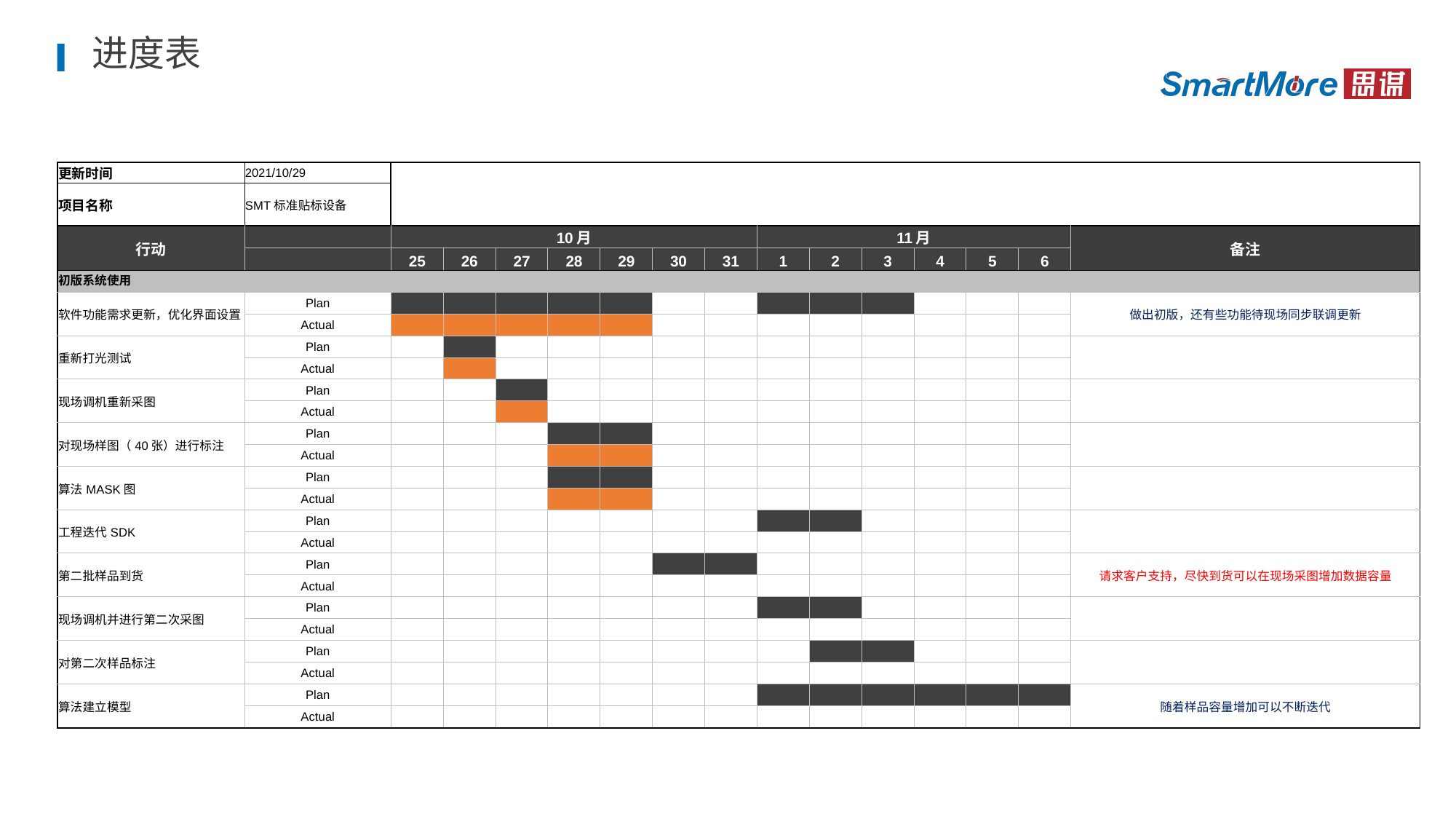

进度表
| 更新时间 | 2021/10/29 |  |  |  |  |  |  |  |  |  |  |  |  |  |  |
| --- | --- | --- | --- | --- | --- | --- | --- | --- | --- | --- | --- | --- | --- | --- | --- |
| 项目名称 | SMT标准贴标设备 |  |  |  |  |  |  |  |  |  |  |  |  |  |  |
| 行动 |  | 10月 |  |  |  |  |  |  | 11月 |  |  |  |  |  | 备注 |
|  |  | 25 | 26 | 27 | 28 | 29 | 30 | 31 | 1 | 2 | 3 | 4 | 5 | 6 |  |
| 初版系统使用 |  |  |  |  |  |  |  |  |  |  |  |  |  |  |  |
| 软件功能需求更新，优化界面设置 | Plan |  |  |  |  |  |  |  |  |  |  |  |  |  | 做出初版，还有些功能待现场同步联调更新 |
|  | Actual |  |  |  |  |  |  |  |  |  |  |  |  |  |  |
| 重新打光测试 | Plan |  |  |  |  |  |  |  |  |  |  |  |  |  |  |
|  | Actual |  |  |  |  |  |  |  |  |  |  |  |  |  |  |
| 现场调机重新采图 | Plan |  |  |  |  |  |  |  |  |  |  |  |  |  |  |
|  | Actual |  |  |  |  |  |  |  |  |  |  |  |  |  |  |
| 对现场样图（40张）进行标注 | Plan |  |  |  |  |  |  |  |  |  |  |  |  |  |  |
|  | Actual |  |  |  |  |  |  |  |  |  |  |  |  |  |  |
| 算法MASK图 | Plan |  |  |  |  |  |  |  |  |  |  |  |  |  |  |
|  | Actual |  |  |  |  |  |  |  |  |  |  |  |  |  |  |
| 工程迭代SDK | Plan |  |  |  |  |  |  |  |  |  |  |  |  |  |  |
|  | Actual |  |  |  |  |  |  |  |  |  |  |  |  |  |  |
| 第二批样品到货 | Plan |  |  |  |  |  |  |  |  |  |  |  |  |  | 请求客户支持，尽快到货可以在现场采图增加数据容量 |
|  | Actual |  |  |  |  |  |  |  |  |  |  |  |  |  |  |
| 现场调机并进行第二次采图 | Plan |  |  |  |  |  |  |  |  |  |  |  |  |  |  |
|  | Actual |  |  |  |  |  |  |  |  |  |  |  |  |  |  |
| 对第二次样品标注 | Plan |  |  |  |  |  |  |  |  |  |  |  |  |  |  |
|  | Actual |  |  |  |  |  |  |  |  |  |  |  |  |  |  |
| 算法建立模型 | Plan |  |  |  |  |  |  |  |  |  |  |  |  |  | 随着样品容量增加可以不断迭代 |
|  | Actual |  |  |  |  |  |  |  |  |  |  |  |  |  |  |